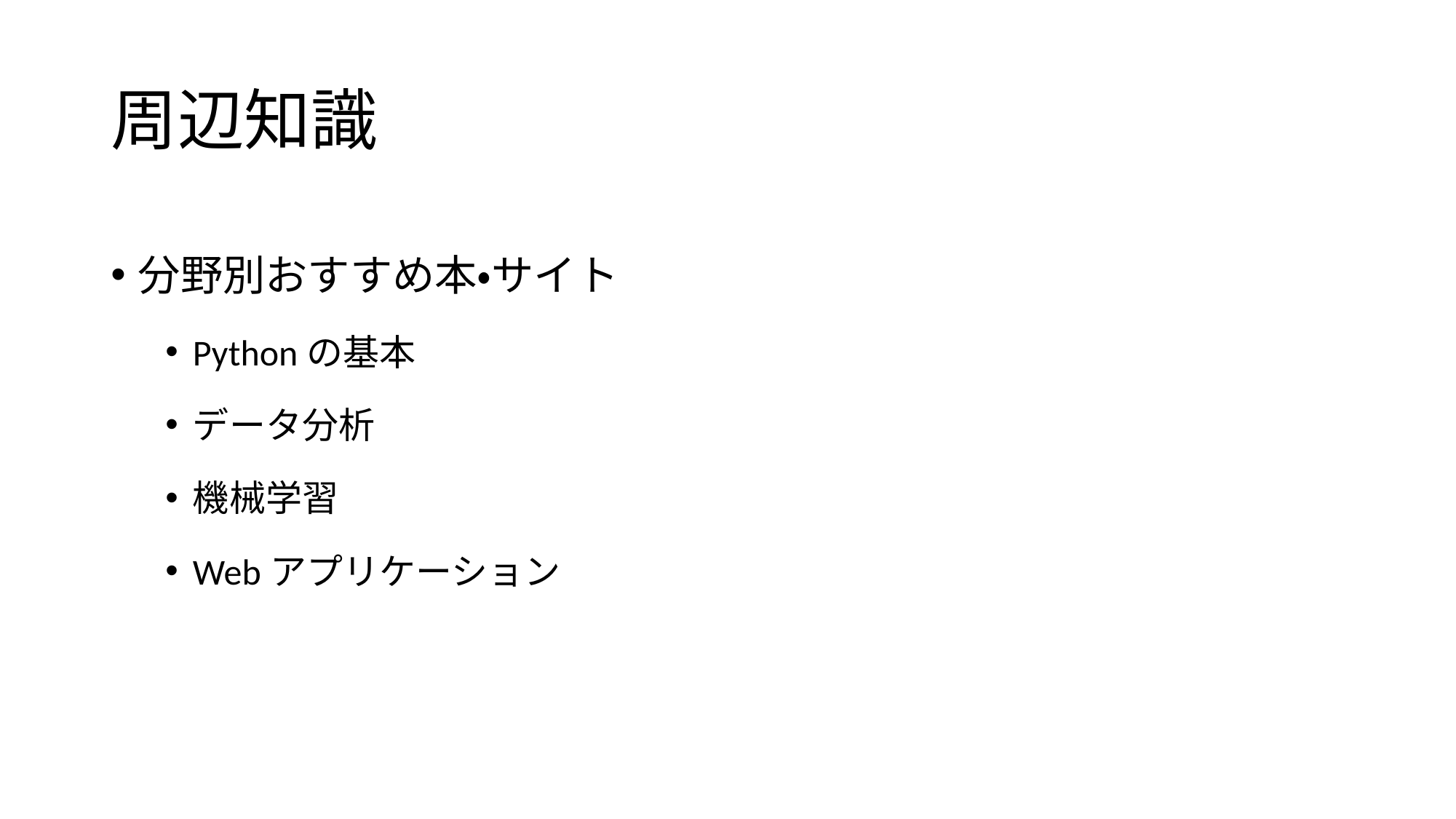

# 周辺知識
分野別おすすめ本・サイト
Pythonの基本
データ分析
機械学習
Webアプリケーション